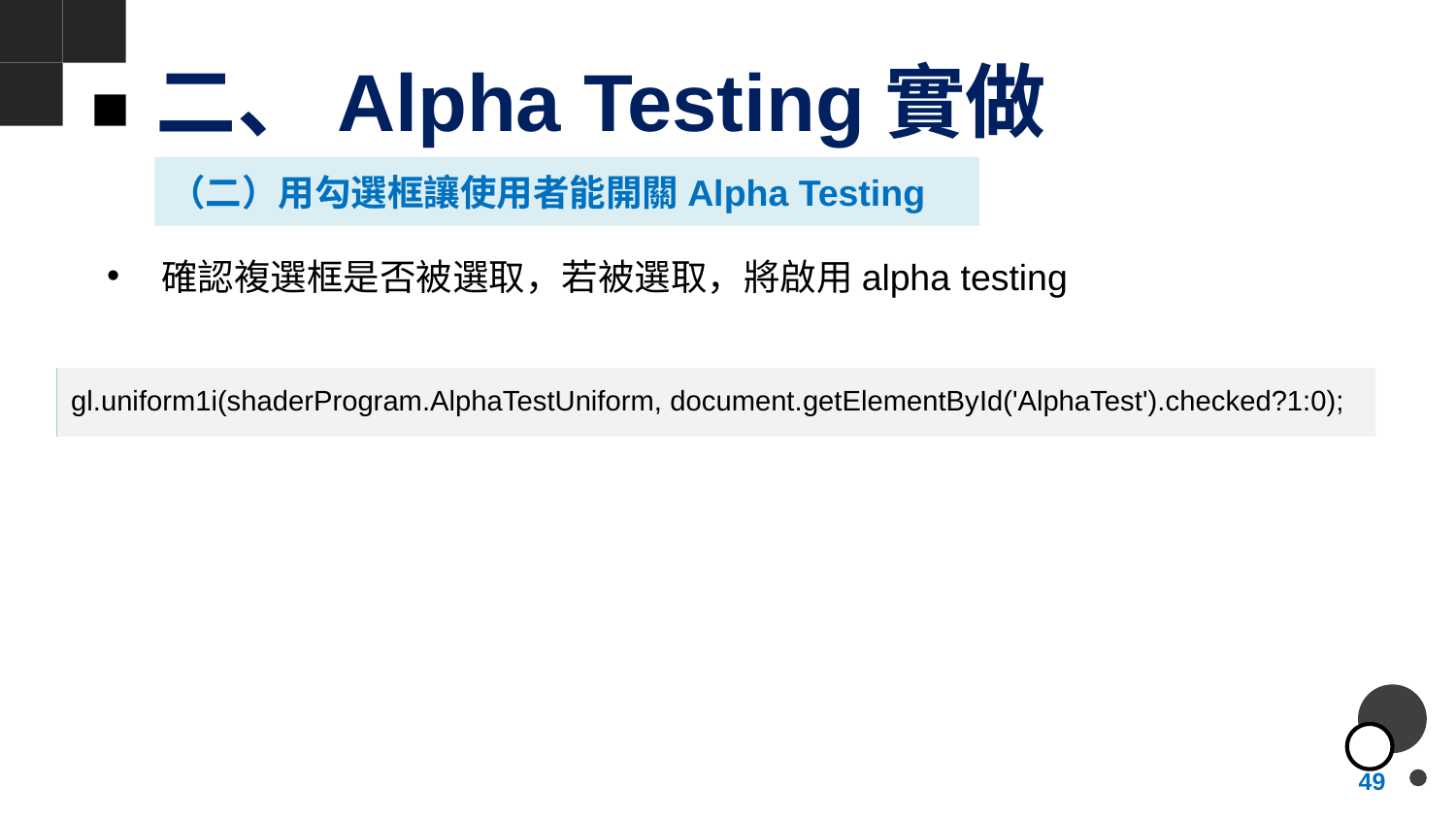

# 二、Alpha Testing實做
（二）用勾選框讓使用者能開關Alpha Testing
確認複選框是否被選取，若被選取，將啟用alpha testing
gl.uniform1i(shaderProgram.AlphaTestUniform, document.getElementById('AlphaTest').checked?1:0);

49